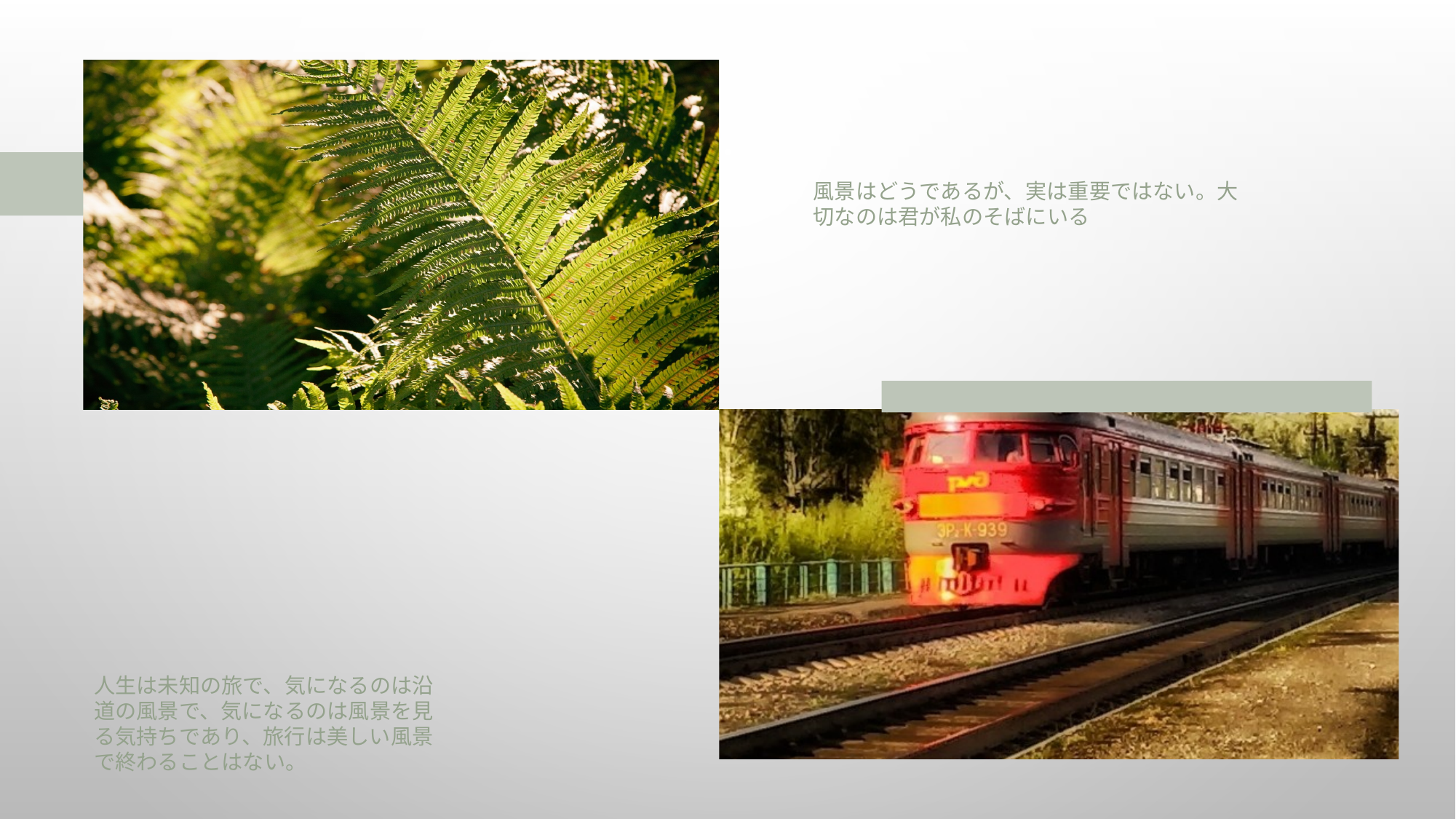

風景はどうであるが、実は重要ではない。大切なのは君が私のそばにいる

人生は未知の旅で、気になるのは沿道の風景で、気になるのは風景を見る気持ちであり、旅行は美しい風景で終わることはない。